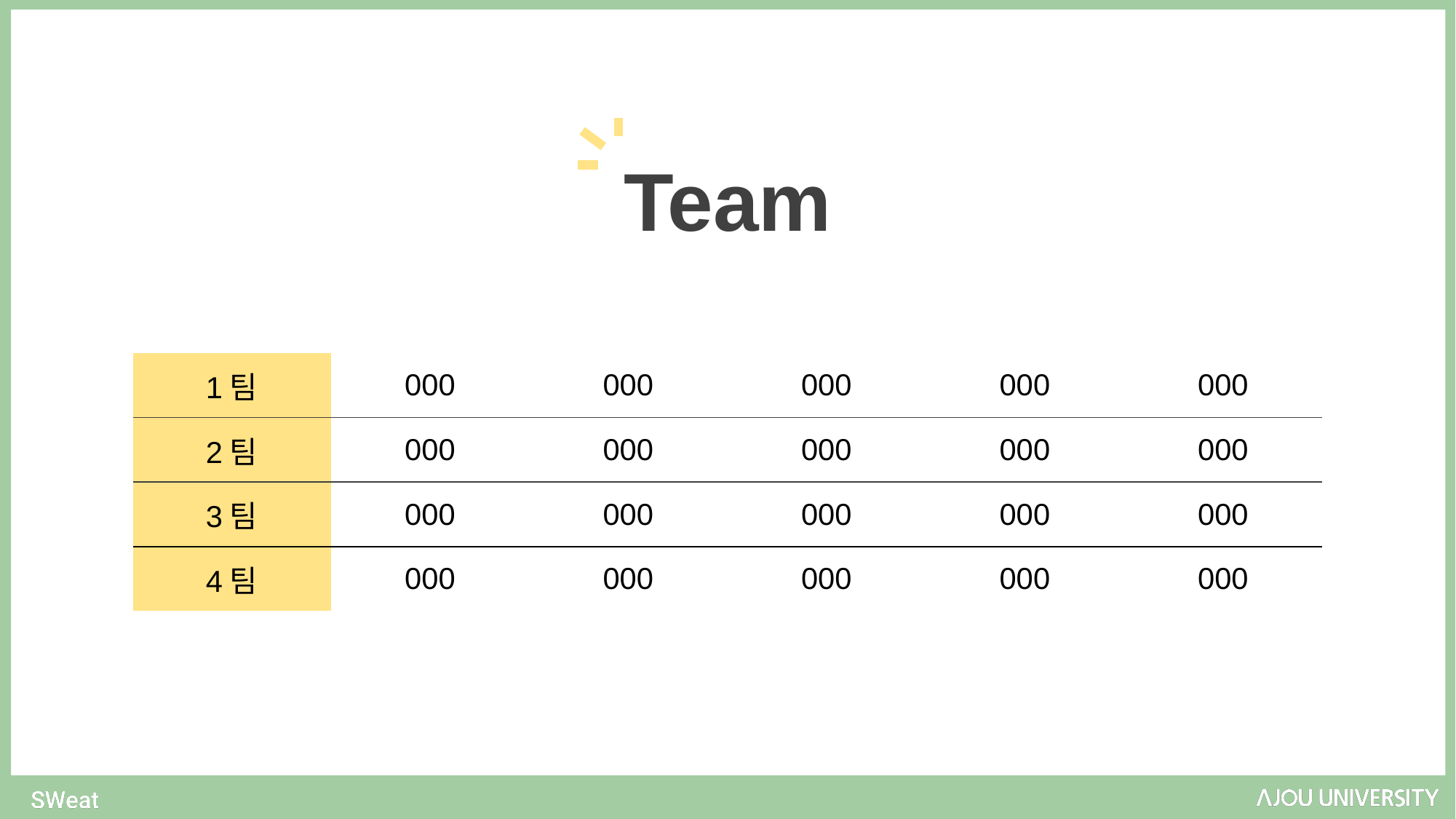

Team
| 1팀 | 000 | 000 | 000 | 000 | 000 |
| --- | --- | --- | --- | --- | --- |
| 2팀 | 000 | 000 | 000 | 000 | 000 |
| 3팀 | 000 | 000 | 000 | 000 | 000 |
| 4팀 | 000 | 000 | 000 | 000 | 000 |